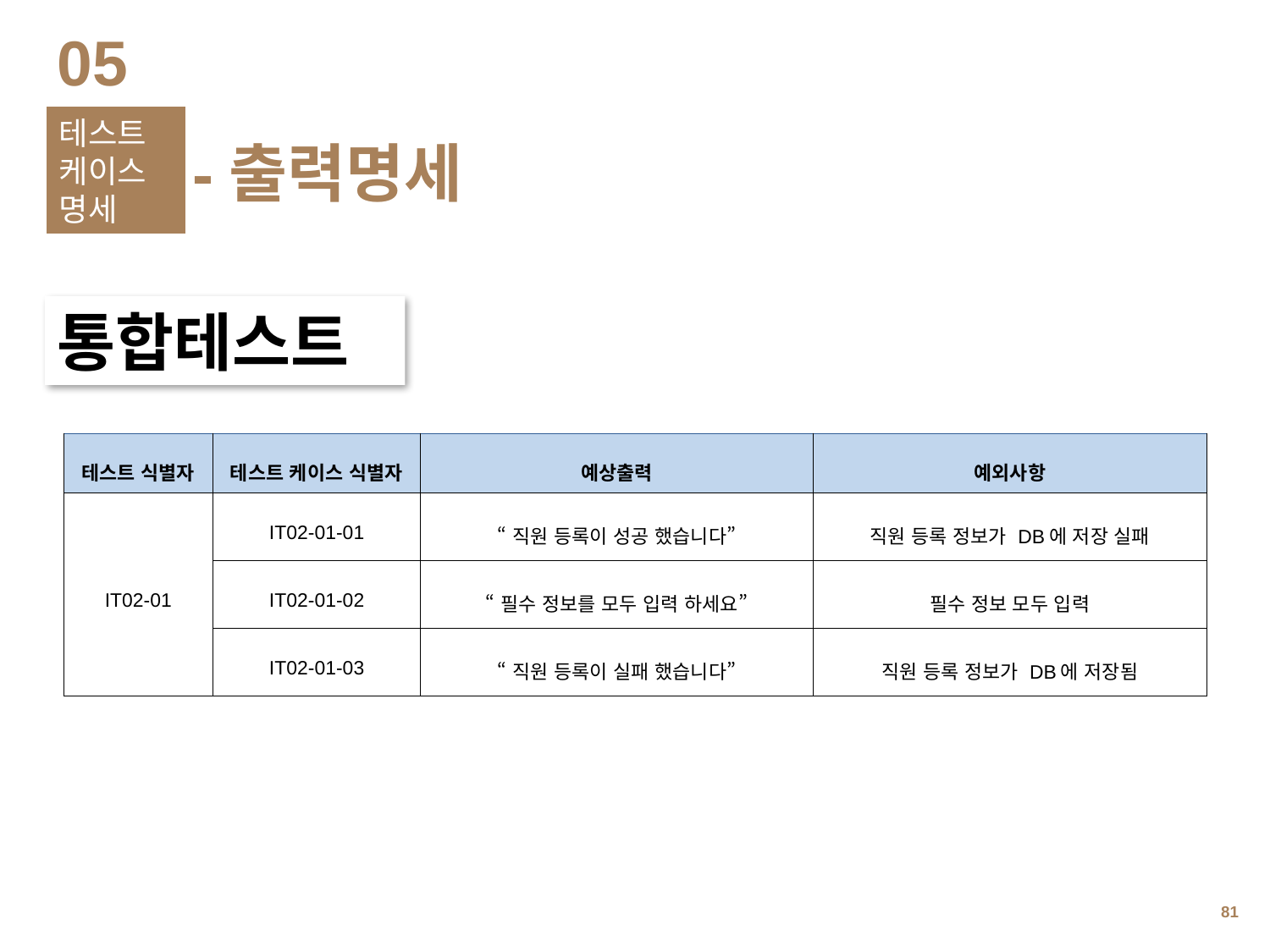

05
테스트 케이스명세
-출력명세
통합테스트
| 테스트 식별자 | 테스트 케이스 식별자 | 예상출력 | 예외사항 |
| --- | --- | --- | --- |
| IT02-01 | IT02-01-01 | “직원 등록이 성공 했습니다” | 직원 등록 정보가 DB에 저장 실패 |
|  | IT02-01-02 | “필수 정보를 모두 입력 하세요” | 필수 정보 모두 입력 |
|  | IT02-01-03 | “직원 등록이 실패 했습니다” | 직원 등록 정보가 DB에 저장됨 |
81